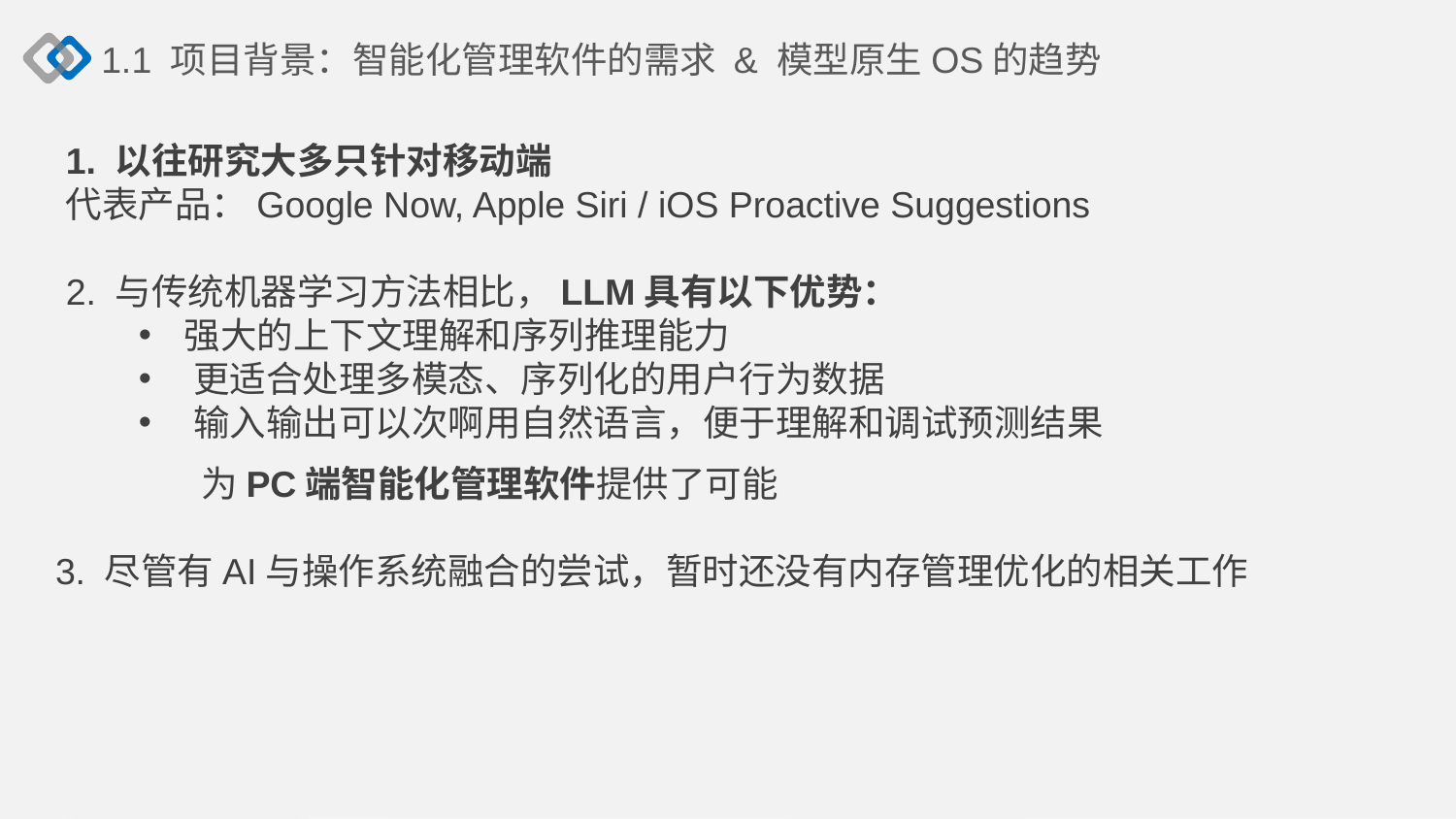

1.1 项目背景：智能化管理软件的需求 & 模型原生OS的趋势

1. 以往研究大多只针对移动端
代表产品：Google Now, Apple Siri / iOS Proactive Suggestions

2. 与传统机器学习方法相比，LLM具有以下优势：
强大的上下文理解和序列推理能力
更适合处理多模态、序列化的用户行为数据
输入输出可以次啊用自然语言，便于理解和调试预测结果

	为PC端智能化管理软件提供了可能

3. 尽管有AI与操作系统融合的尝试，暂时还没有内存管理优化的相关工作